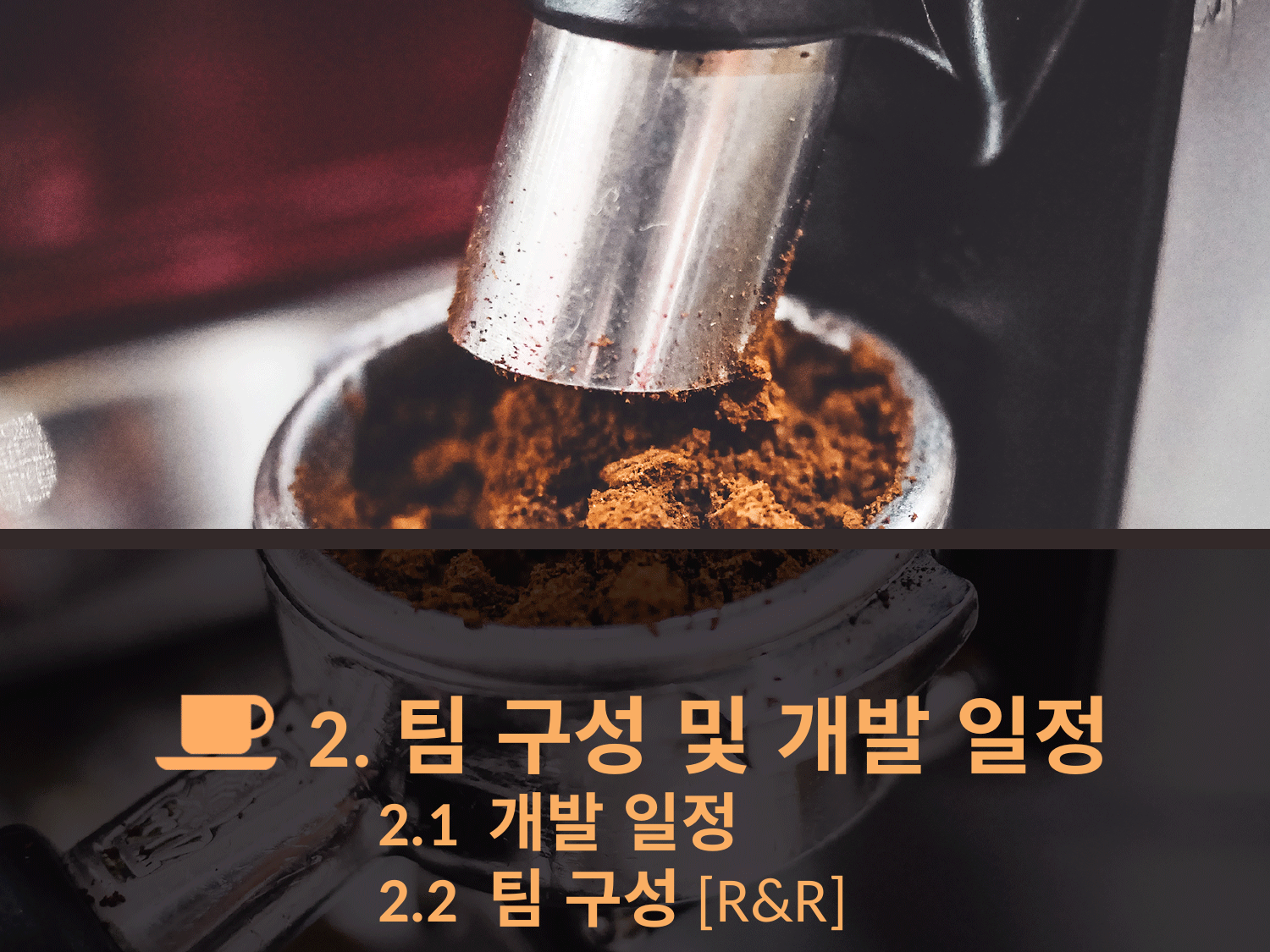

2.팀 구성 및 개발 일정
2.1 개발 일정
2.2 팀 구성[R&R]